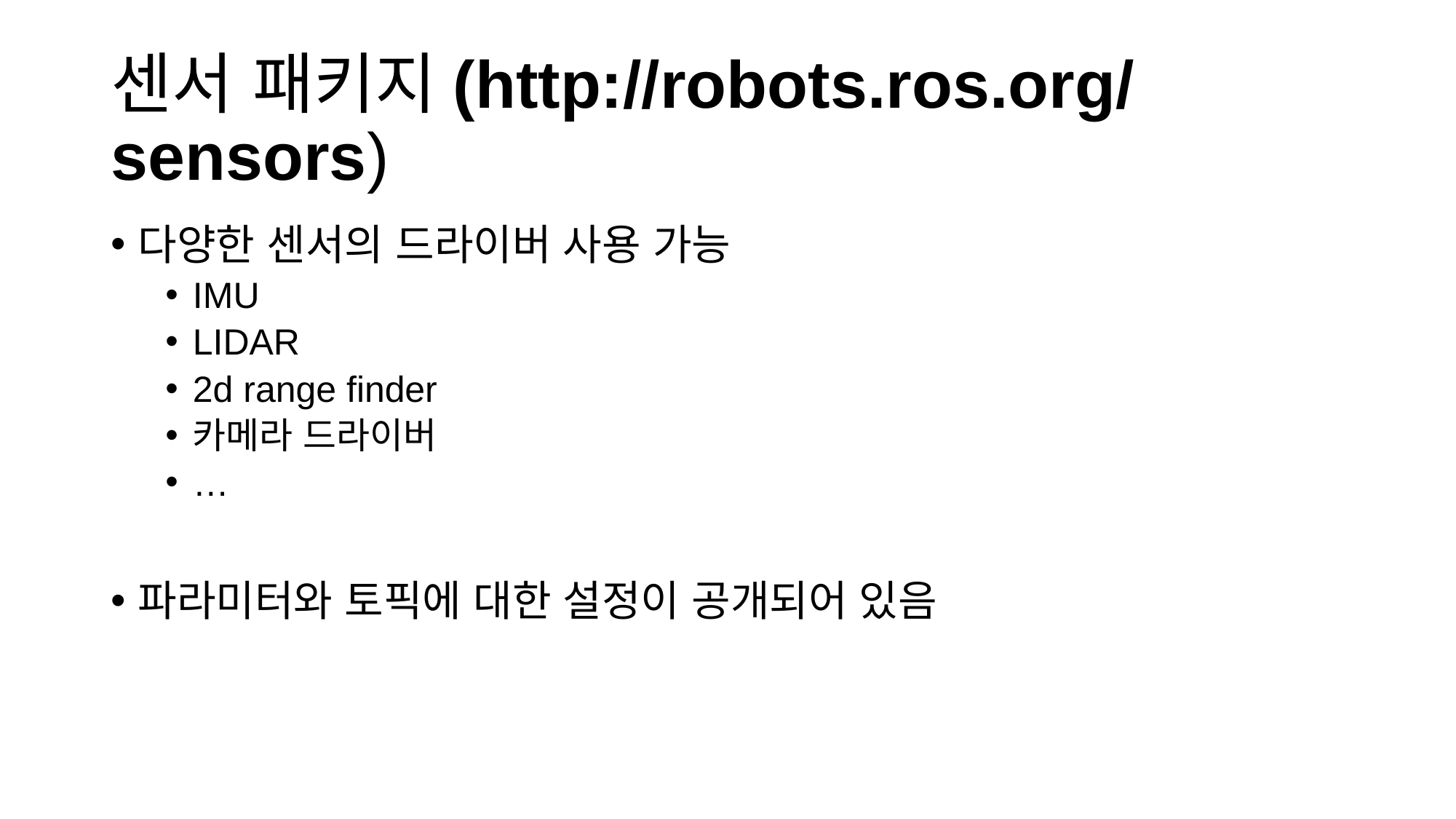

# 센서 패키지(http://robots.ros.org/sensors)
다양한 센서의 드라이버 사용 가능
IMU
LIDAR
2d range finder
카메라 드라이버
…

파라미터와 토픽에 대한 설정이 공개되어 있음